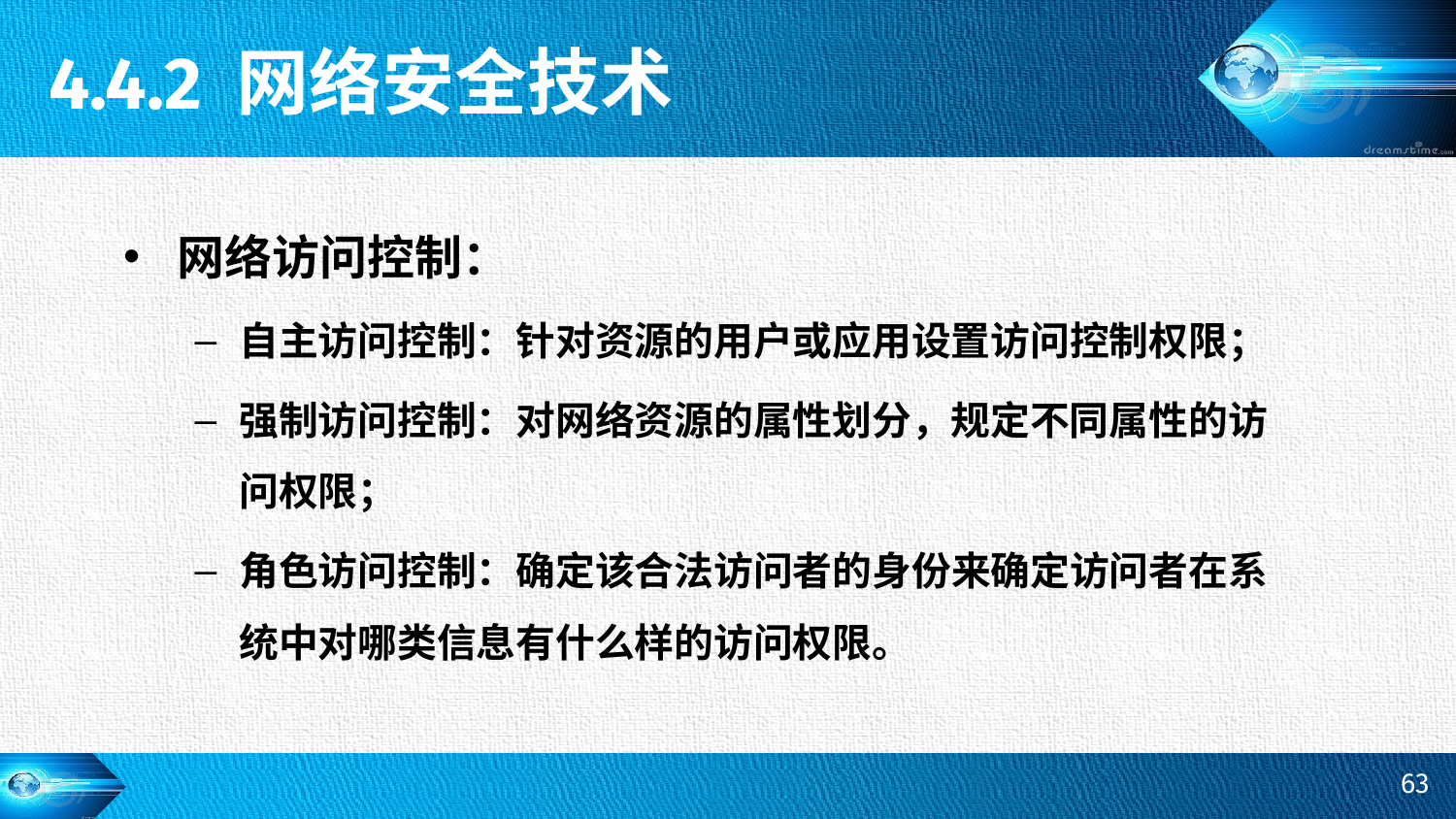

4.4.2 网络安全技术
网络访问控制：
自主访问控制：针对资源的用户或应用设置访问控制权限；
强制访问控制：对网络资源的属性划分，规定不同属性的访问权限；
角色访问控制：确定该合法访问者的身份来确定访问者在系统中对哪类信息有什么样的访问权限。
63